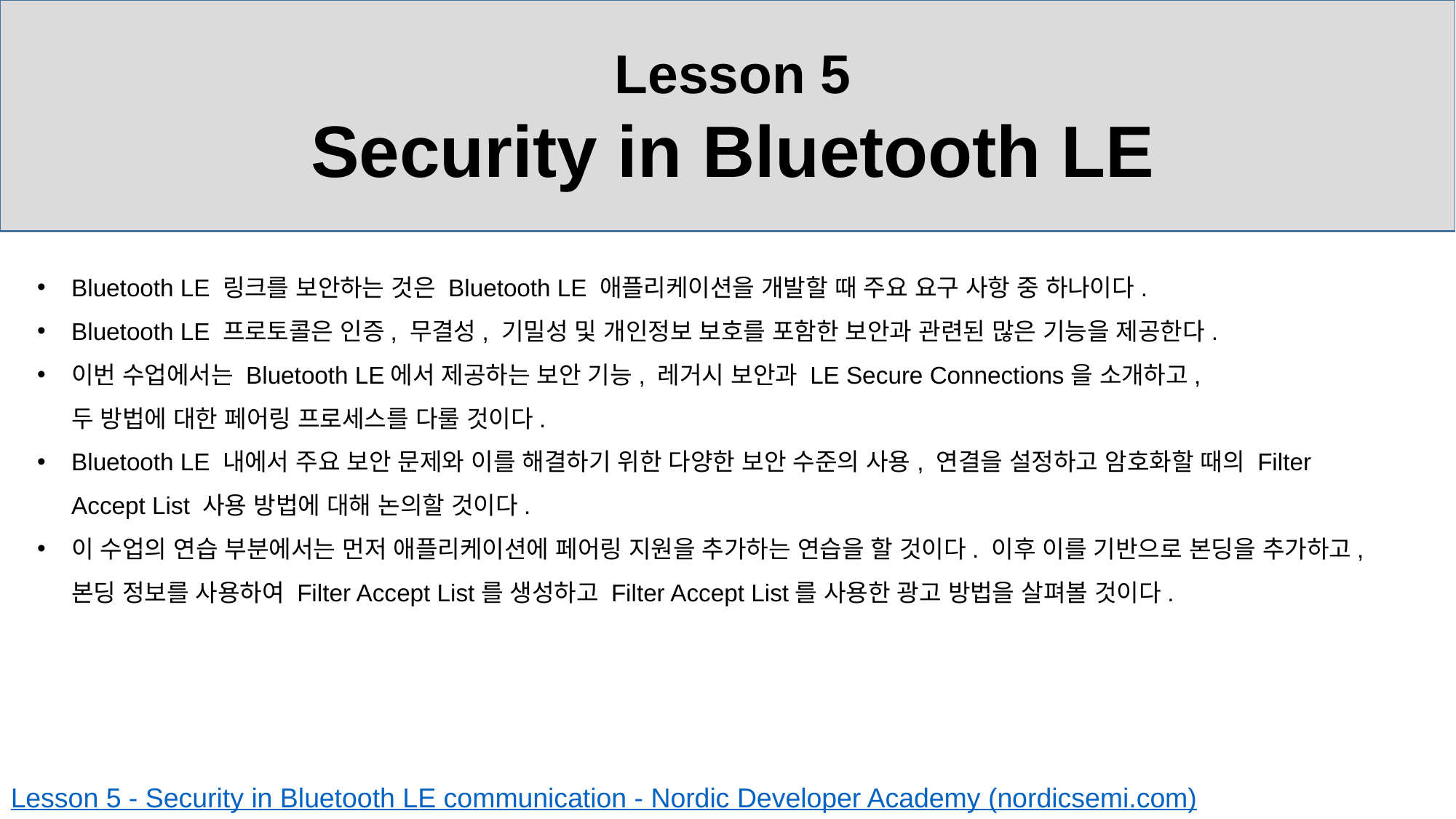

Lesson 5
Security in Bluetooth LE
Bluetooth LE 링크를 보안하는 것은 Bluetooth LE 애플리케이션을 개발할 때 주요 요구 사항 중 하나이다.
Bluetooth LE 프로토콜은 인증, 무결성, 기밀성 및 개인정보 보호를 포함한 보안과 관련된 많은 기능을 제공한다.
이번 수업에서는 Bluetooth LE에서 제공하는 보안 기능, 레거시 보안과 LE Secure Connections을 소개하고,
두 방법에 대한 페어링 프로세스를 다룰 것이다.
Bluetooth LE 내에서 주요 보안 문제와 이를 해결하기 위한 다양한 보안 수준의 사용, 연결을 설정하고 암호화할 때의 Filter Accept List 사용 방법에 대해 논의할 것이다.
이 수업의 연습 부분에서는 먼저 애플리케이션에 페어링 지원을 추가하는 연습을 할 것이다. 이후 이를 기반으로 본딩을 추가하고, 본딩 정보를 사용하여 Filter Accept List를 생성하고 Filter Accept List를 사용한 광고 방법을 살펴볼 것이다.
Lesson 5 - Security in Bluetooth LE communication - Nordic Developer Academy (nordicsemi.com)